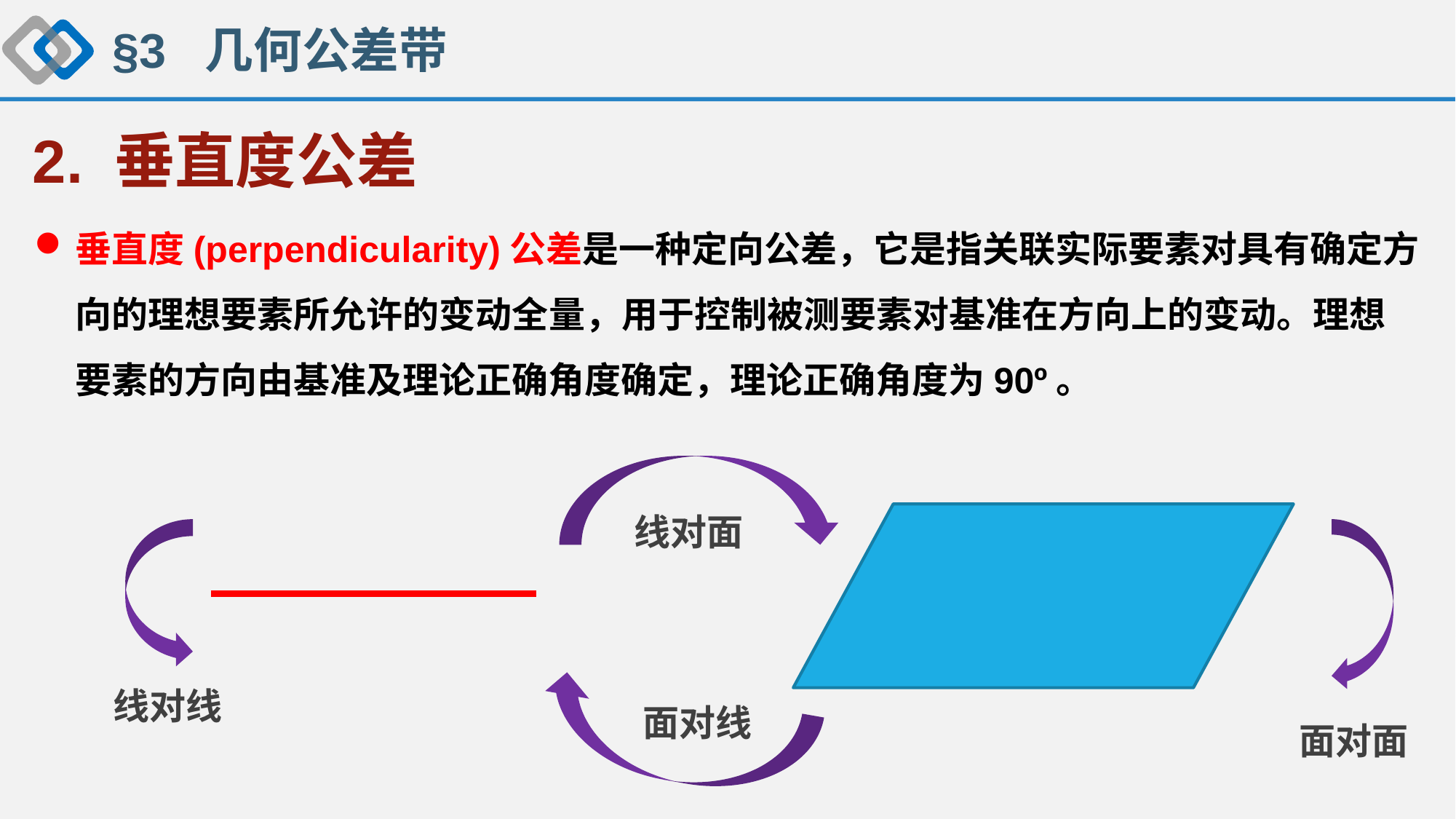

§3  几何公差带
2. 垂直度公差
垂直度(perpendicularity)公差是一种定向公差，它是指关联实际要素对具有确定方向的理想要素所允许的变动全量，用于控制被测要素对基准在方向上的变动。理想要素的方向由基准及理论正确角度确定，理论正确角度为90º。

线对面

线对线
面对线
面对面